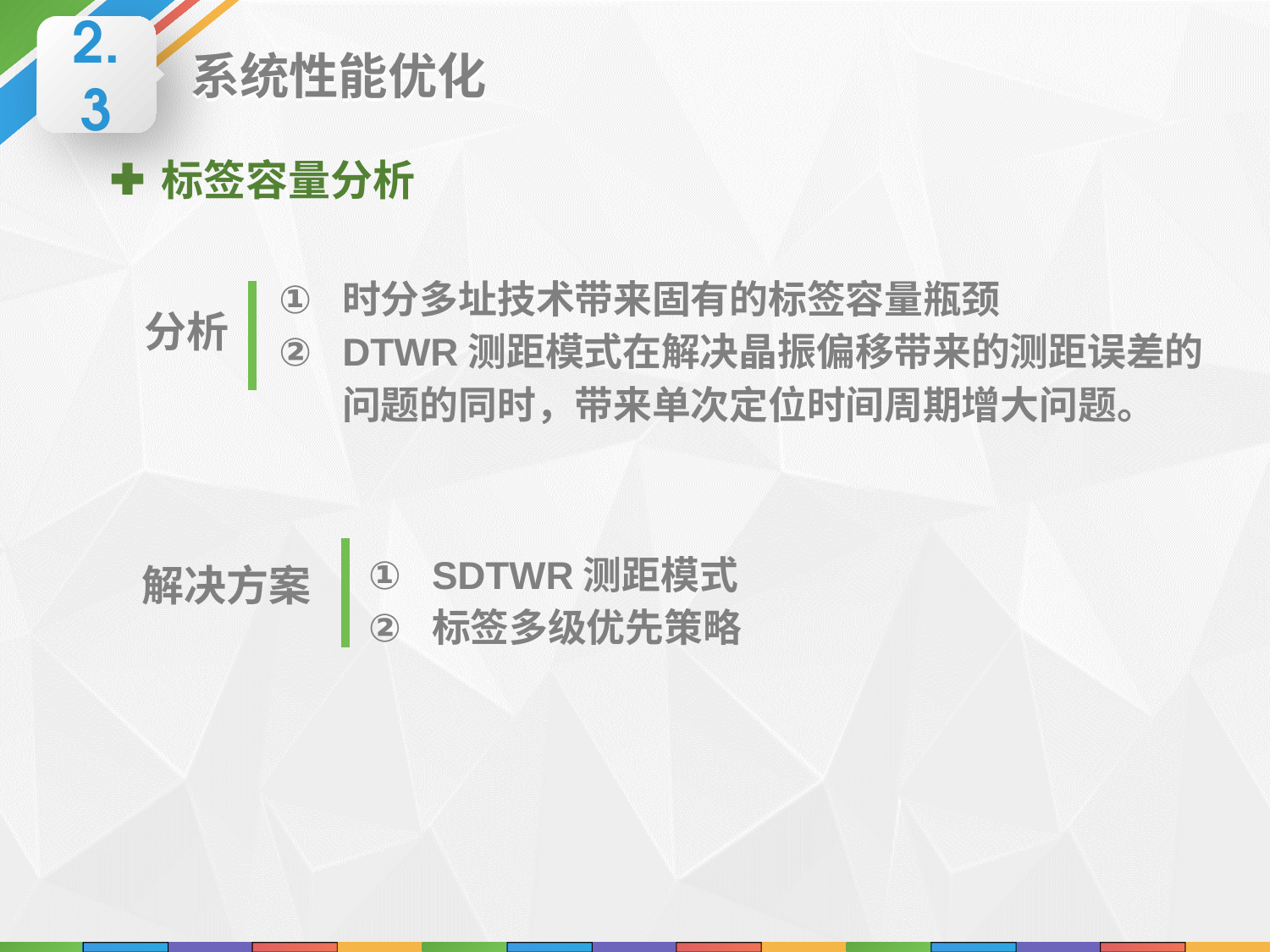

2.3
系统性能优化
标签容量分析

时分多址技术带来固有的标签容量瓶颈
DTWR测距模式在解决晶振偏移带来的测距误差的问题的同时，带来单次定位时间周期增大问题。
分析
SDTWR测距模式
标签多级优先策略
解决方案